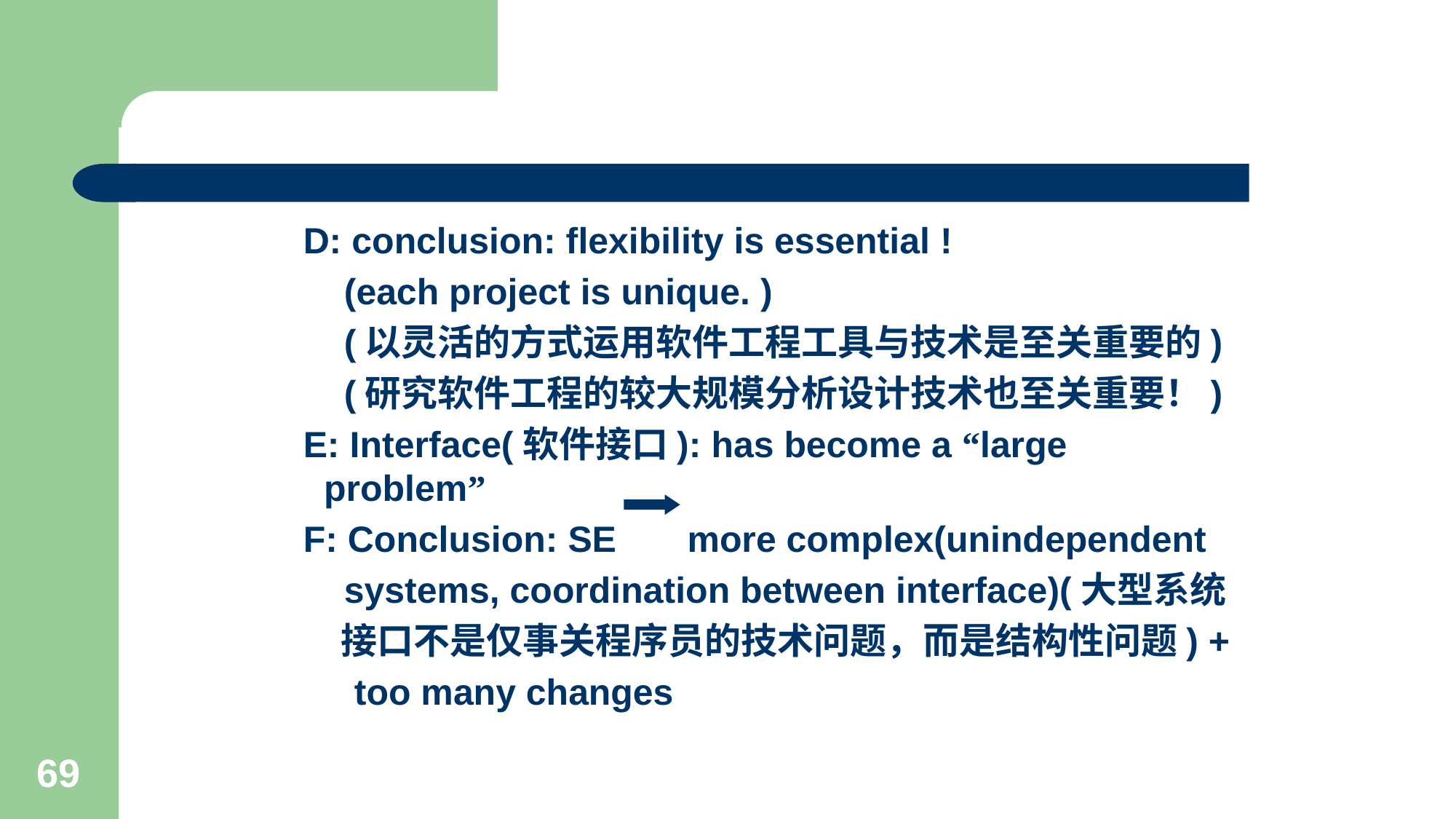

#
  D: conclusion: flexibility is essential !
      (each project is unique. )
      (以灵活的方式运用软件工程工具与技术是至关重要的)
      (研究软件工程的较大规模分析设计技术也至关重要！)
  E: Interface(软件接口): has become a “large problem”
  F: Conclusion: SE       more complex(unindependent
      systems, coordination between interface)(大型系统
      接口不是仅事关程序员的技术问题，而是结构性问题) +
       too many changes

69